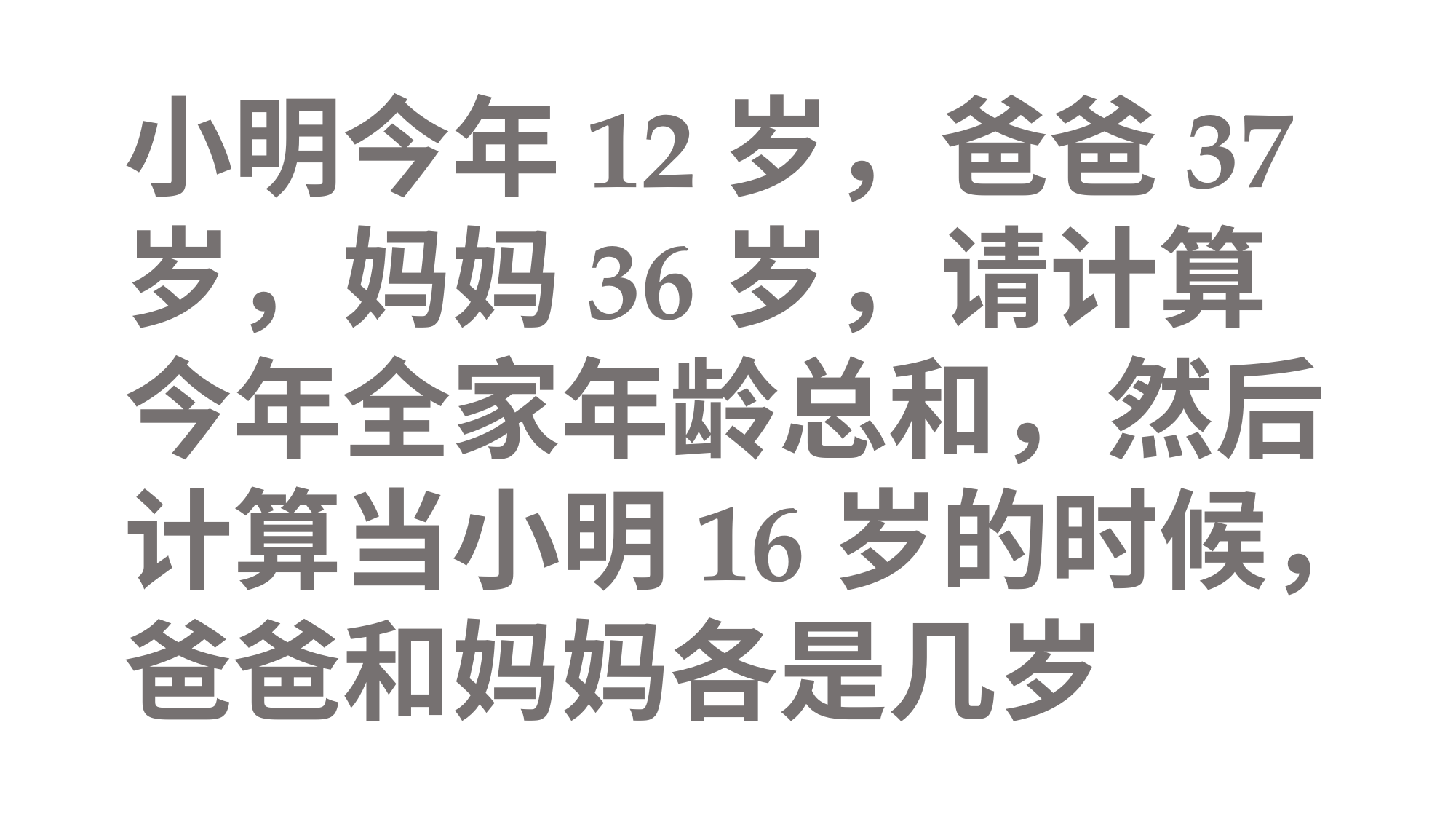

小明今年12岁，爸爸37岁，妈妈36岁，请计算今年全家年龄总和，然后计算当小明16岁的时候，爸爸和妈妈各是几岁